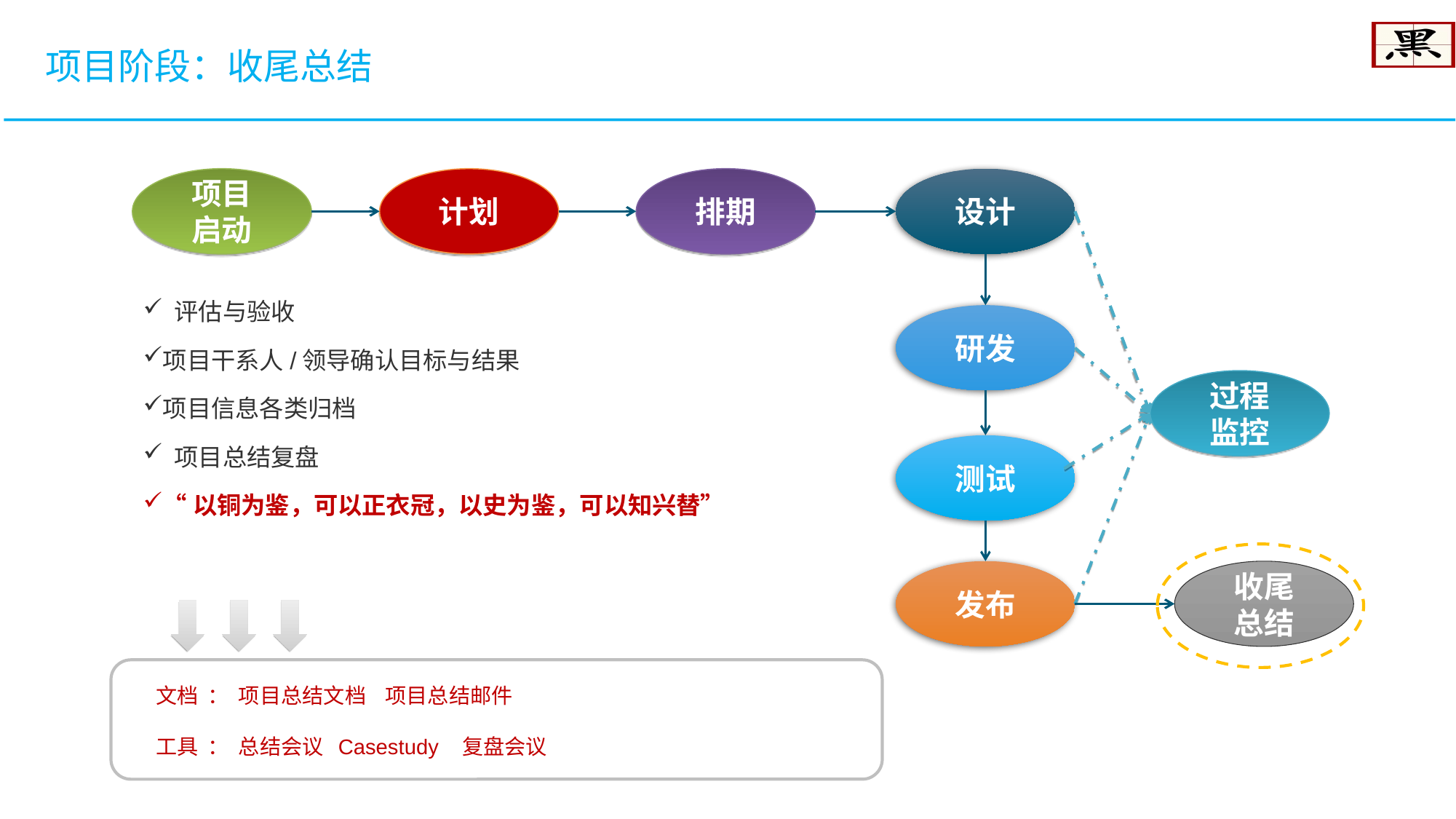

项目阶段：收尾总结
项目
启动
计划
排期
设计
 评估与验收
项目干系人/领导确认目标与结果
项目信息各类归档
 项目总结复盘
“以铜为鉴，可以正衣冠，以史为鉴，可以知兴替”

研发
过程
监控
测试

发布
收尾
总结

文档  ：  项目总结文档    项目总结邮件

工具  ：  总结会议  Casestudy   复盘会议